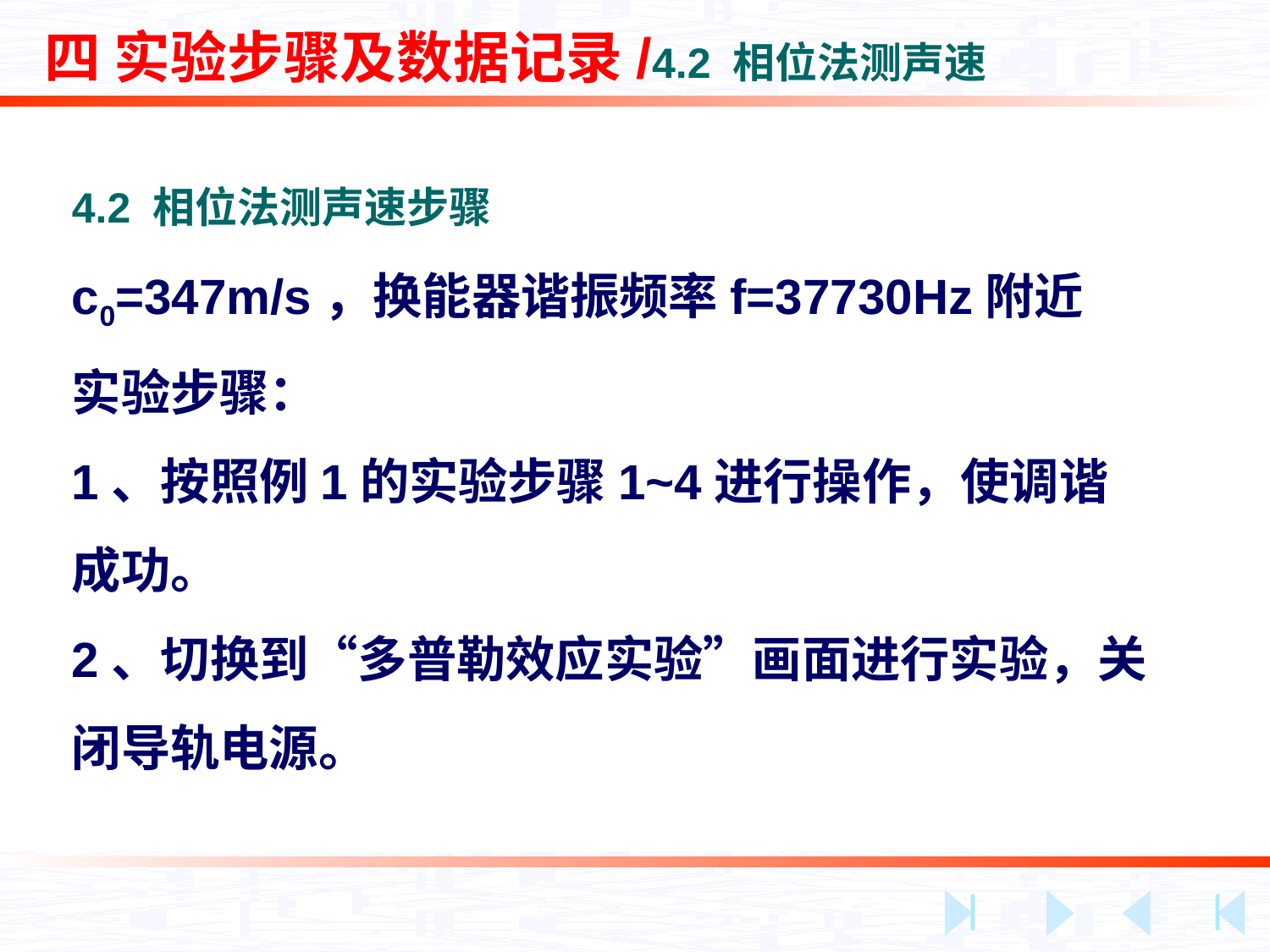

四 实验步骤及数据记录/4.2 相位法测声速

4.2 相位法测声速步骤
c0=347m/s，换能器谐振频率f=37730Hz附近
实验步骤：
1、按照例1的实验步骤1~4进行操作，使调谐成功。
2、切换到“多普勒效应实验”画面进行实验，关闭导轨电源。